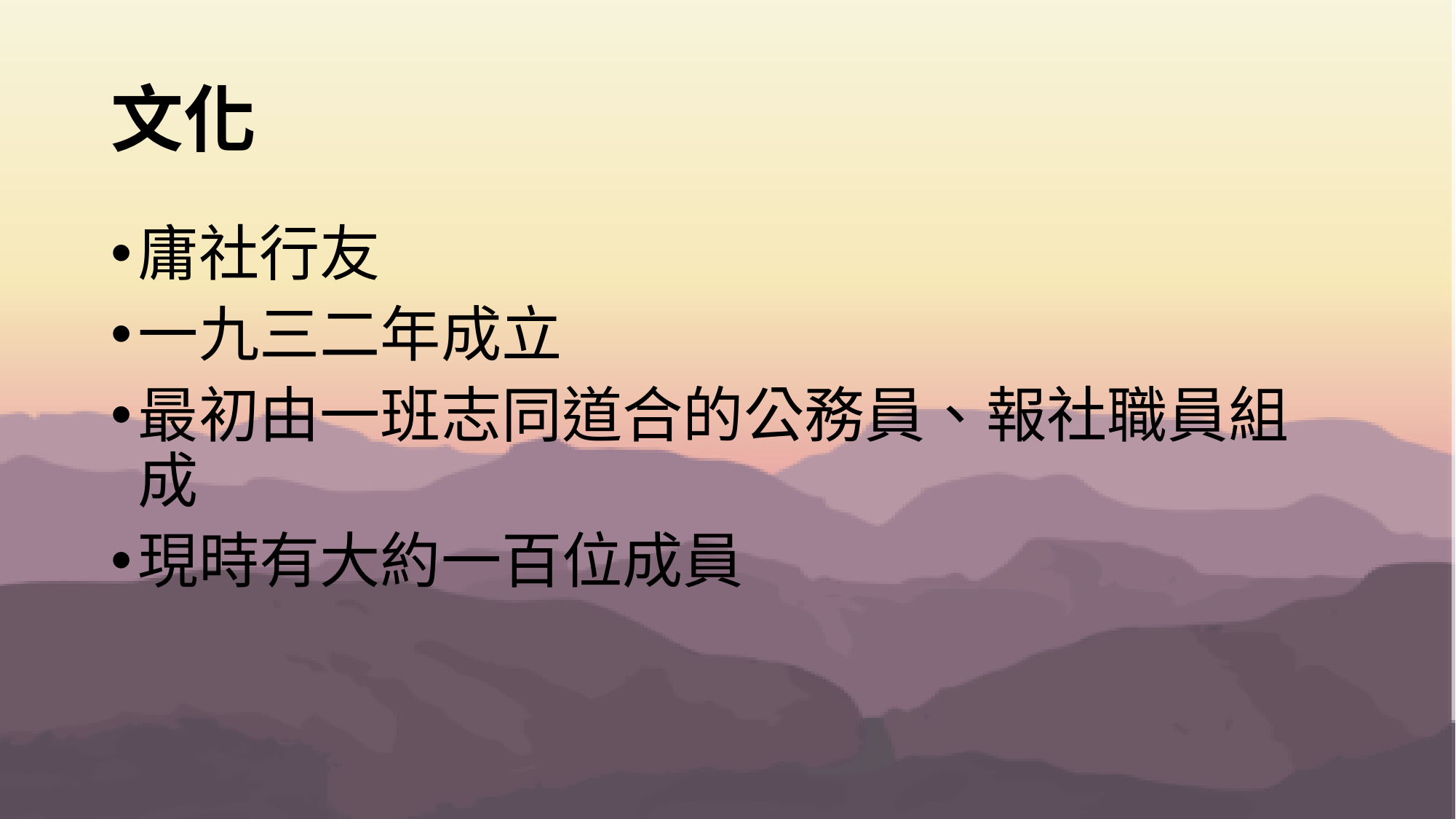

# 文化
庸社行友
一九三二年成立
最初由一班志同道合的公務員、報社職員組成
現時有大約一百位成員